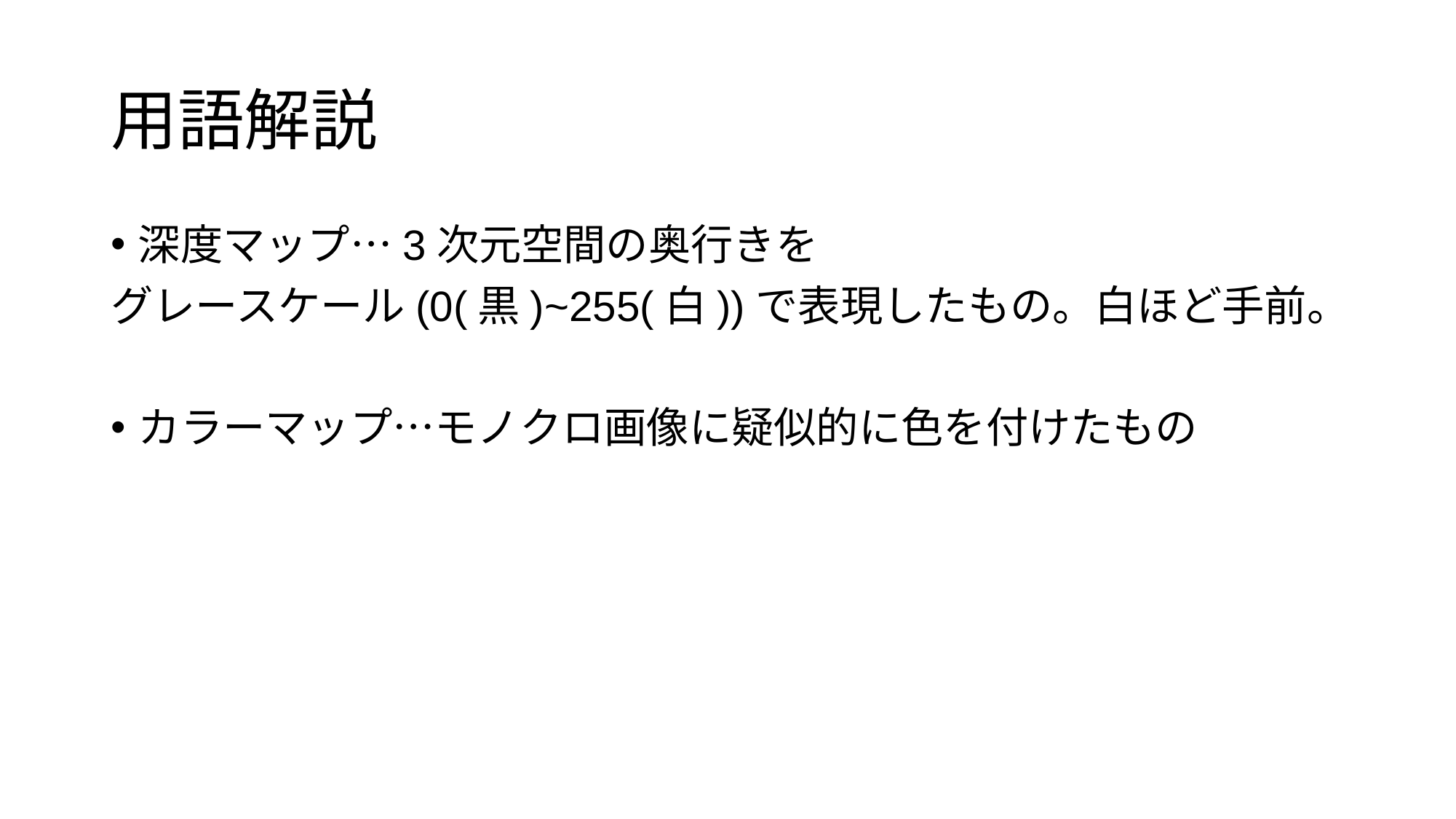

# 用語解説
深度マップ…3次元空間の奥行きを
グレースケール(0(黒)~255(白))で表現したもの。白ほど手前。

カラーマップ…モノクロ画像に疑似的に色を付けたもの